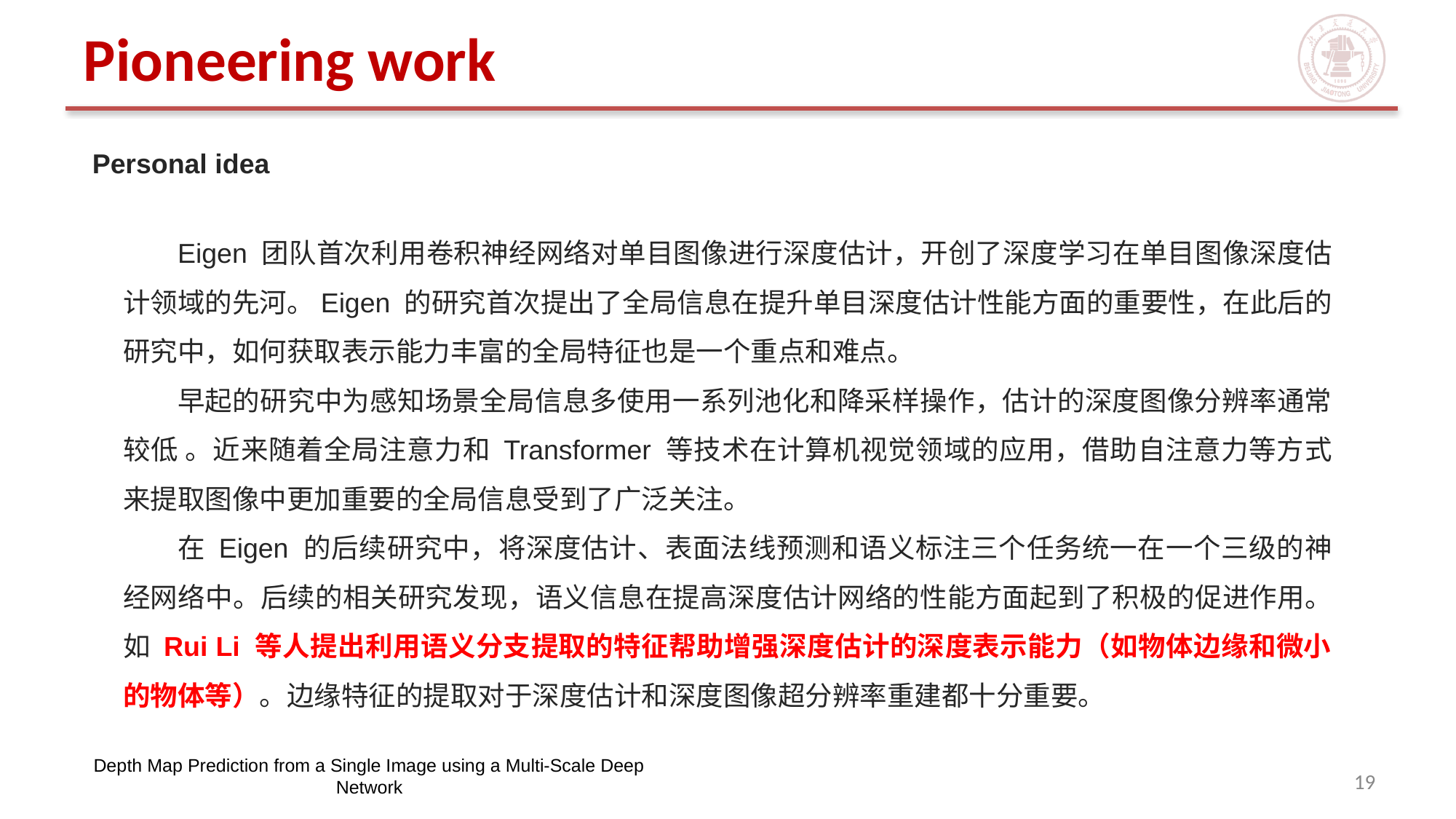

# Pioneering work
Personal idea
Eigen 团队首次利用卷积神经网络对单目图像进行深度估计，开创了深度学习在单目图像深度估计领域的先河。Eigen 的研究首次提出了全局信息在提升单目深度估计性能方面的重要性，在此后的研究中，如何获取表示能力丰富的全局特征也是一个重点和难点。
早起的研究中为感知场景全局信息多使用一系列池化和降采样操作，估计的深度图像分辨率通常较低 。近来随着全局注意力和 Transformer 等技术在计算机视觉领域的应用，借助自注意力等方式来提取图像中更加重要的全局信息受到了广泛关注。
在 Eigen 的后续研究中，将深度估计、表面法线预测和语义标注三个任务统一在一个三级的神经网络中。后续的相关研究发现，语义信息在提高深度估计网络的性能方面起到了积极的促进作用。如 Rui Li 等人提出利用语义分支提取的特征帮助增强深度估计的深度表示能力（如物体边缘和微小的物体等）。边缘特征的提取对于深度估计和深度图像超分辨率重建都十分重要。
19